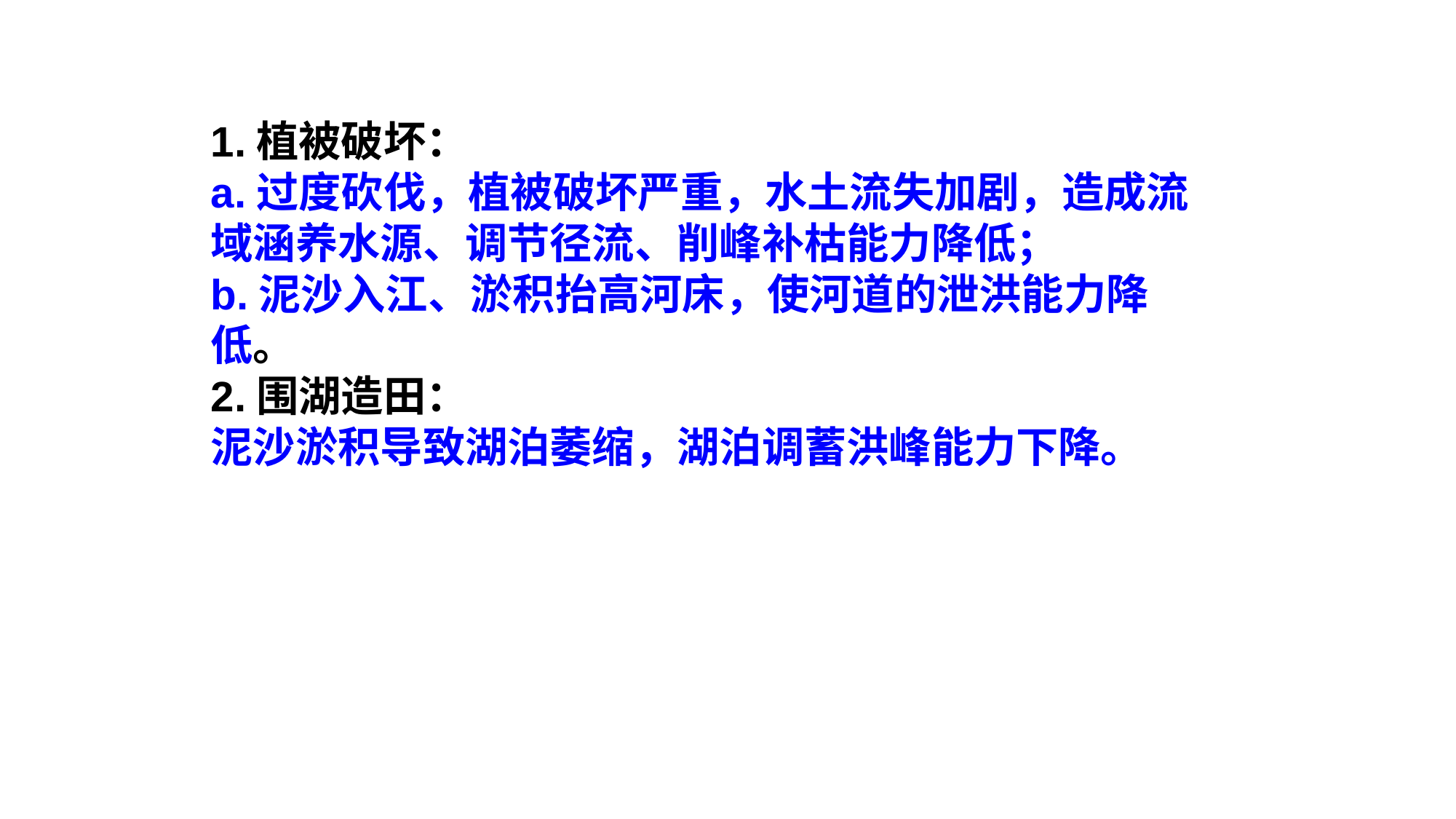

1.植被破坏：
a.过度砍伐，植被破坏严重，水土流失加剧，造成流域涵养水源、调节径流、削峰补枯能力降低；
b.泥沙入江、淤积抬高河床，使河道的泄洪能力降低。
2.围湖造田：
泥沙淤积导致湖泊萎缩，湖泊调蓄洪峰能力下降。